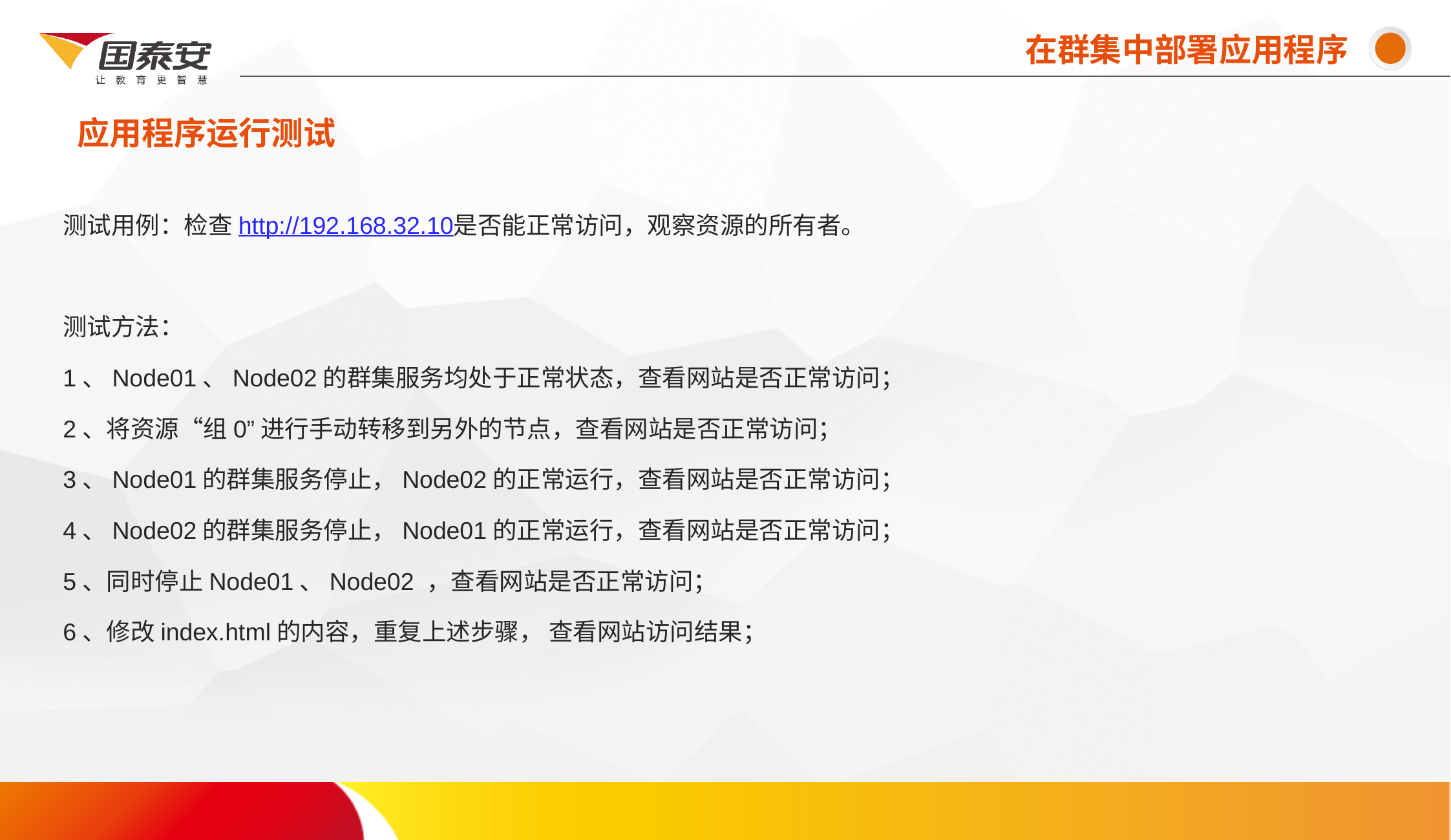

在群集中部署应用程序
应用程序运行测试
测试用例：检查http://192.168.32.10是否能正常访问，观察资源的所有者。

测试方法：
1、Node01、Node02的群集服务均处于正常状态，查看网站是否正常访问；
2、将资源“组0”进行手动转移到另外的节点，查看网站是否正常访问；
3、Node01的群集服务停止，Node02的正常运行，查看网站是否正常访问；
4、Node02的群集服务停止，Node01的正常运行，查看网站是否正常访问；
5、同时停止Node01、Node02 ，查看网站是否正常访问；
6、修改index.html的内容，重复上述步骤， 查看网站访问结果；